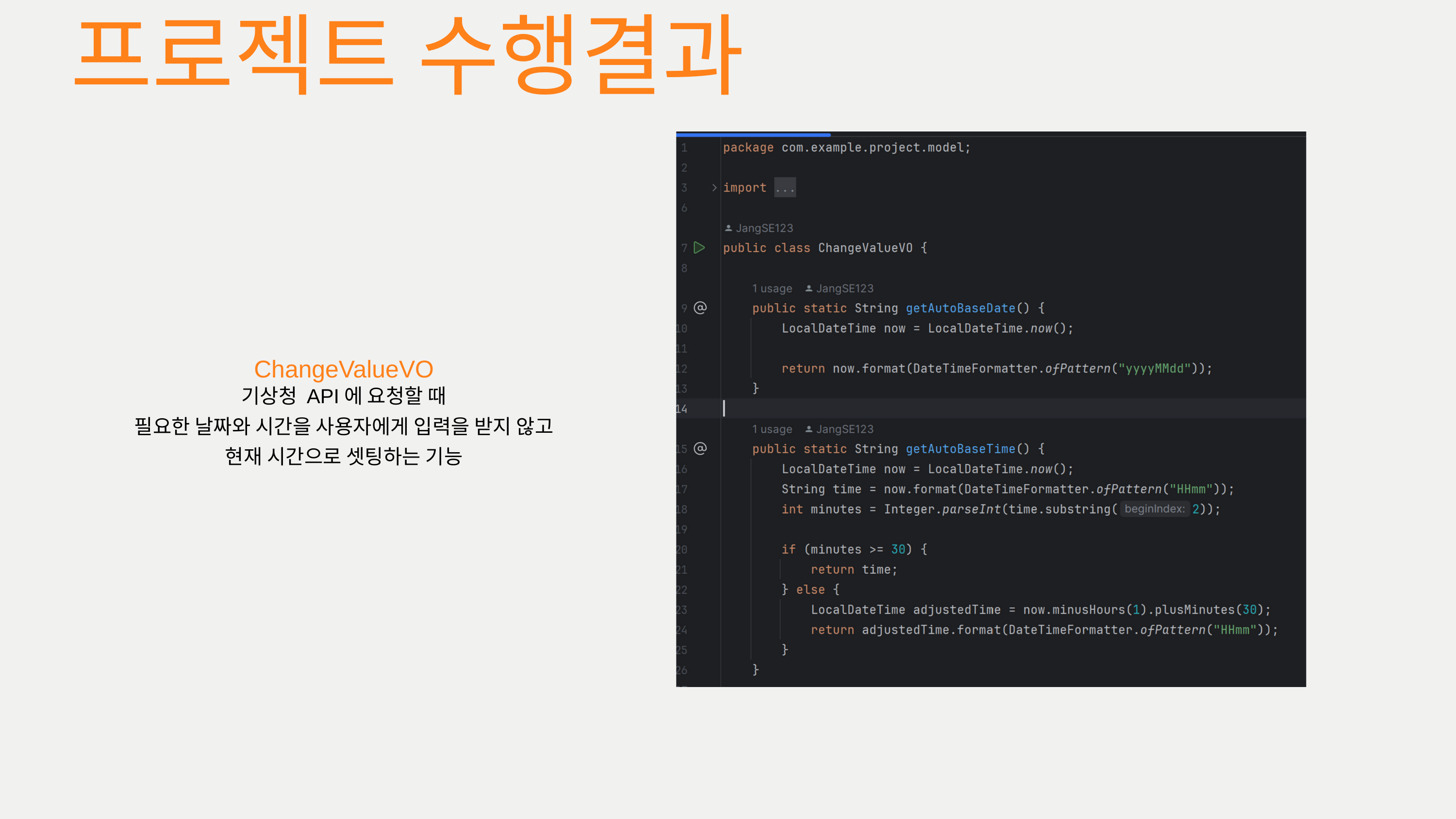

프로젝트 수행결과

ChangeValueVO
기상청 API에 요청할 때
필요한 날짜와 시간을 사용자에게 입력을 받지 않고
현재 시간으로 셋팅하는 기능